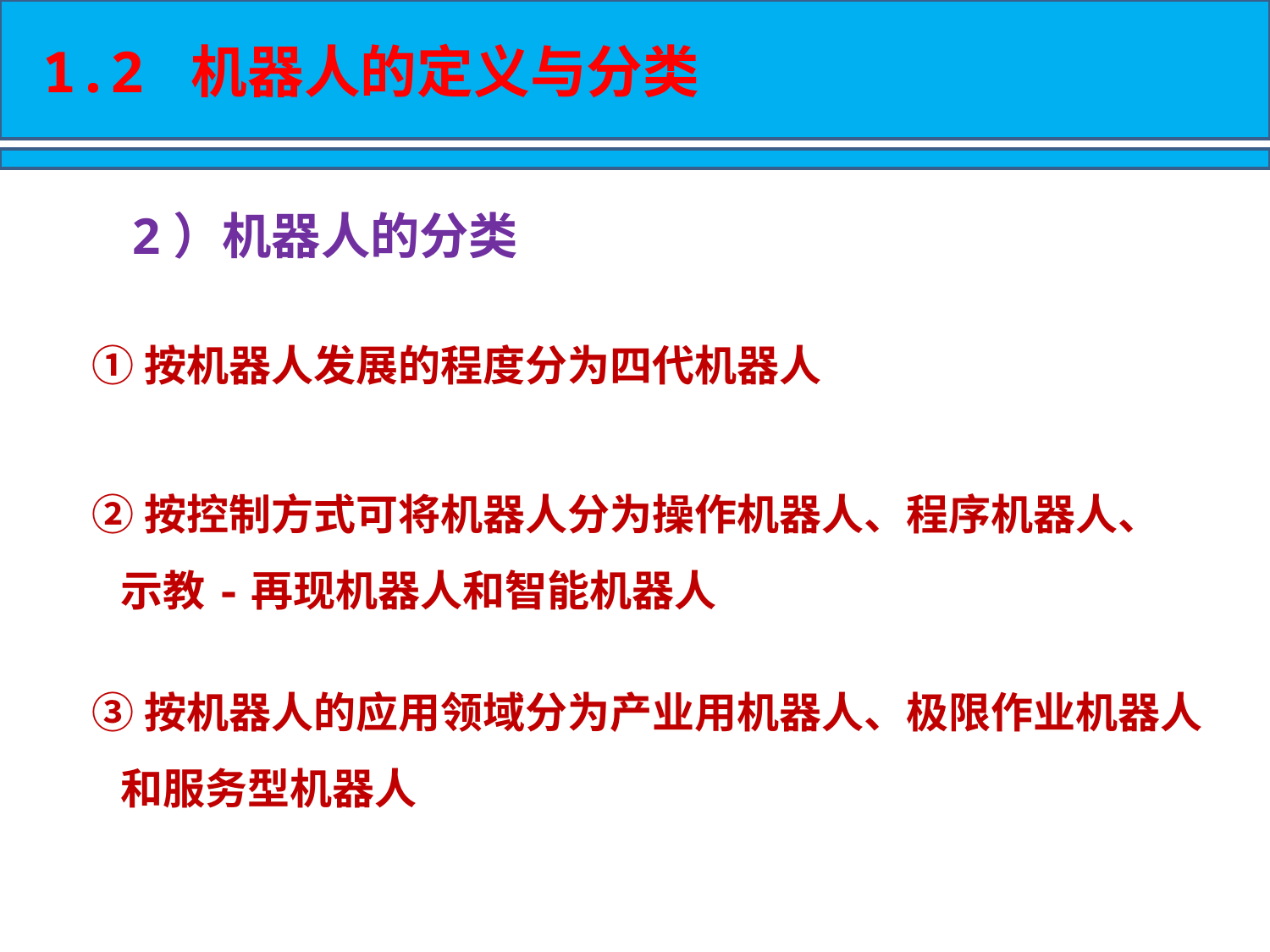

1.2 机器人的定义与分类

2）机器人的分类
①按机器人发展的程度分为四代机器人
②按控制方式可将机器人分为操作机器人、程序机器人、
  示教-再现机器人和智能机器人
③按机器人的应用领域分为产业用机器人、极限作业机器人
  和服务型机器人